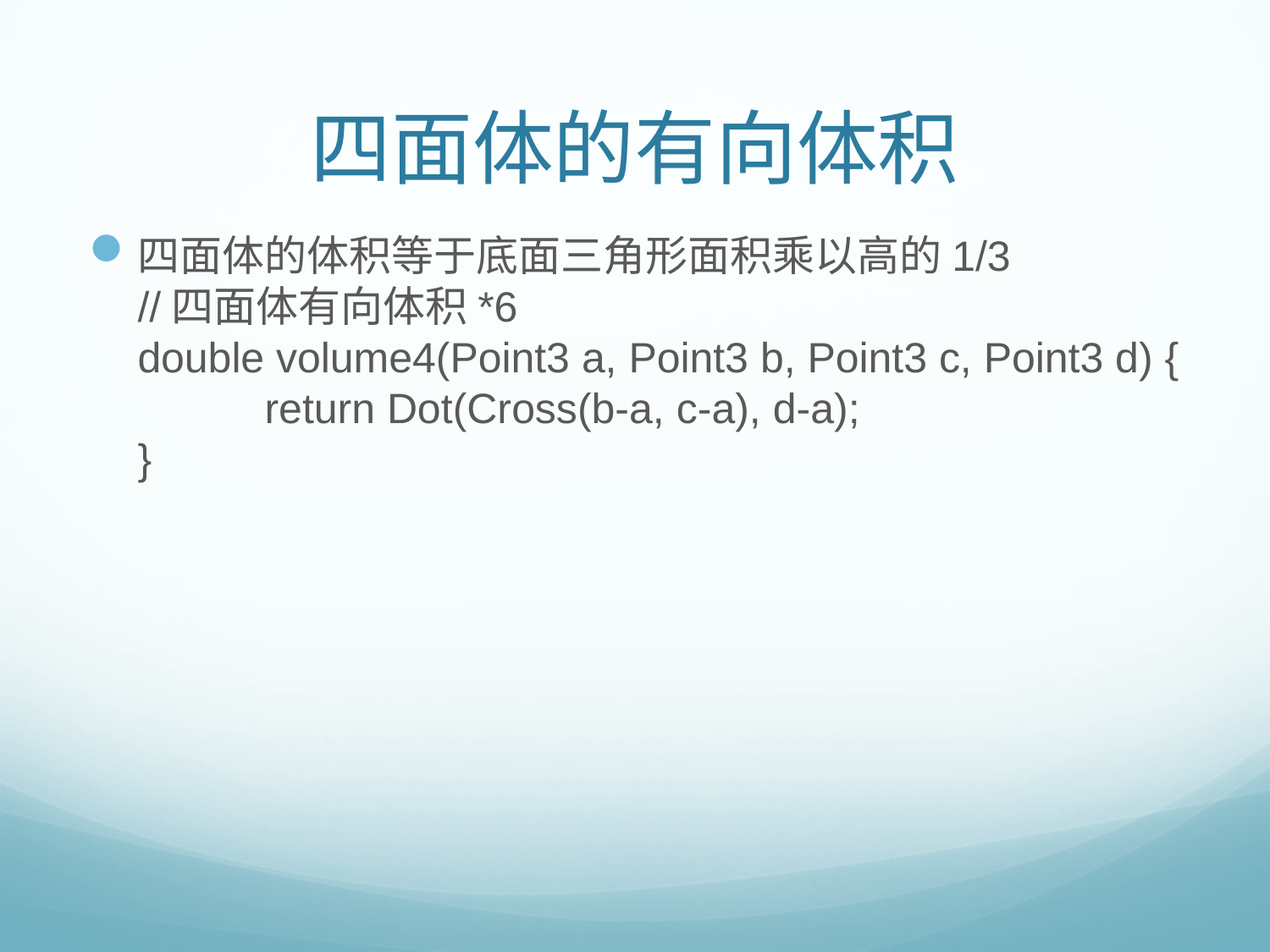

# 四面体的有向体积
四面体的体积等于底面三角形面积乘以高的1/3
//四面体有向体积*6
double volume4(Point3 a, Point3 b, Point3 c, Point3 d) {
	return Dot(Cross(b-a, c-a), d-a);
}